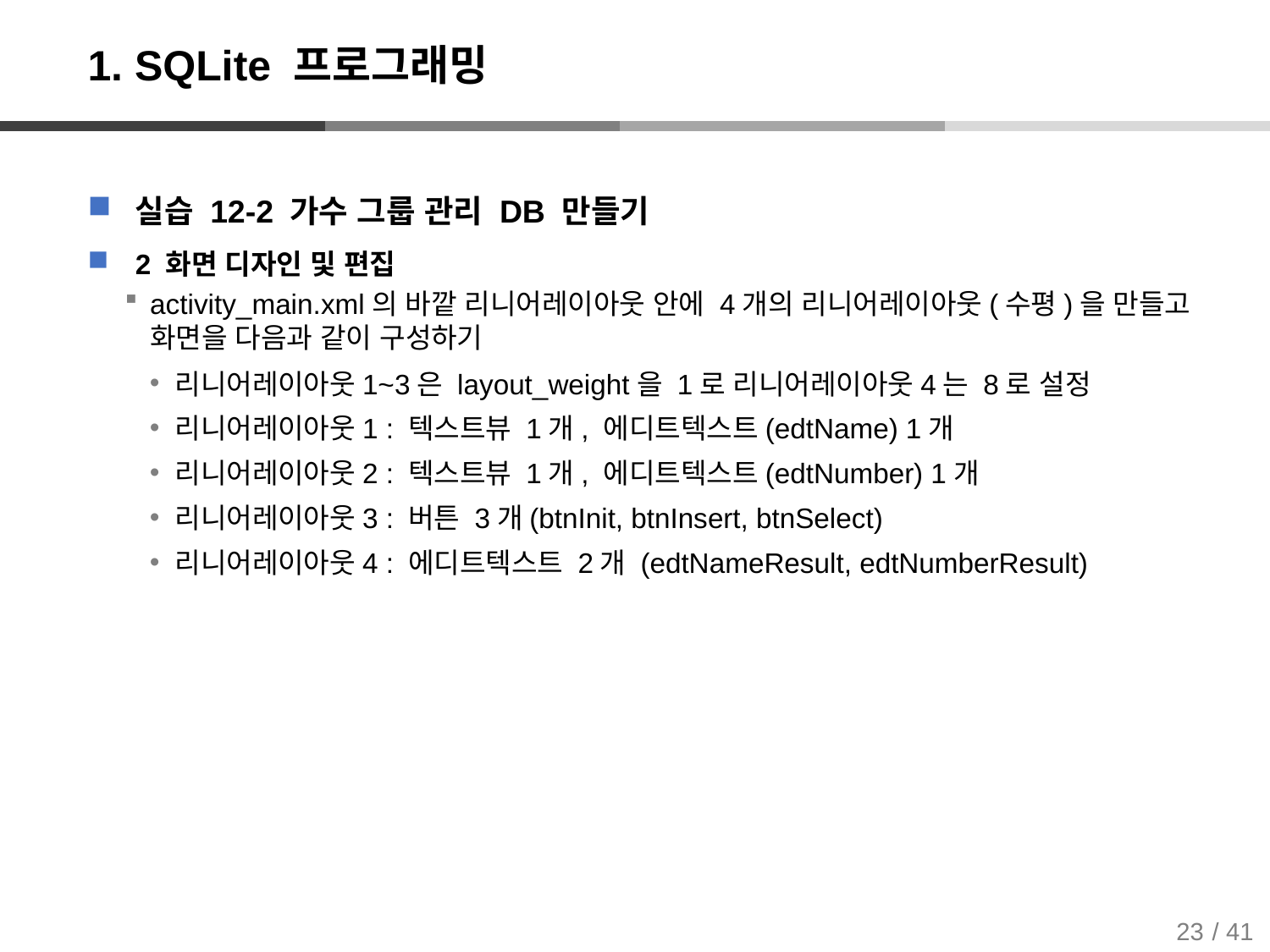

# 1. SQLite 프로그래밍
실습 12-2 가수 그룹 관리 DB 만들기
2 화면 디자인 및 편집
activity_main.xml의 바깥 리니어레이아웃 안에 4개의 리니어레이아웃(수평)을 만들고 화면을 다음과 같이 구성하기
리니어레이아웃1~3은 layout_weight을 1로 리니어레이아웃4는 8로 설정
리니어레이아웃1 : 텍스트뷰 1개, 에디트텍스트(edtName) 1개
리니어레이아웃2 : 텍스트뷰 1개, 에디트텍스트(edtNumber) 1개
리니어레이아웃3 : 버튼 3개(btnInit, btnInsert, btnSelect)
리니어레이아웃4 : 에디트텍스트 2개 (edtNameResult, edtNumberResult)